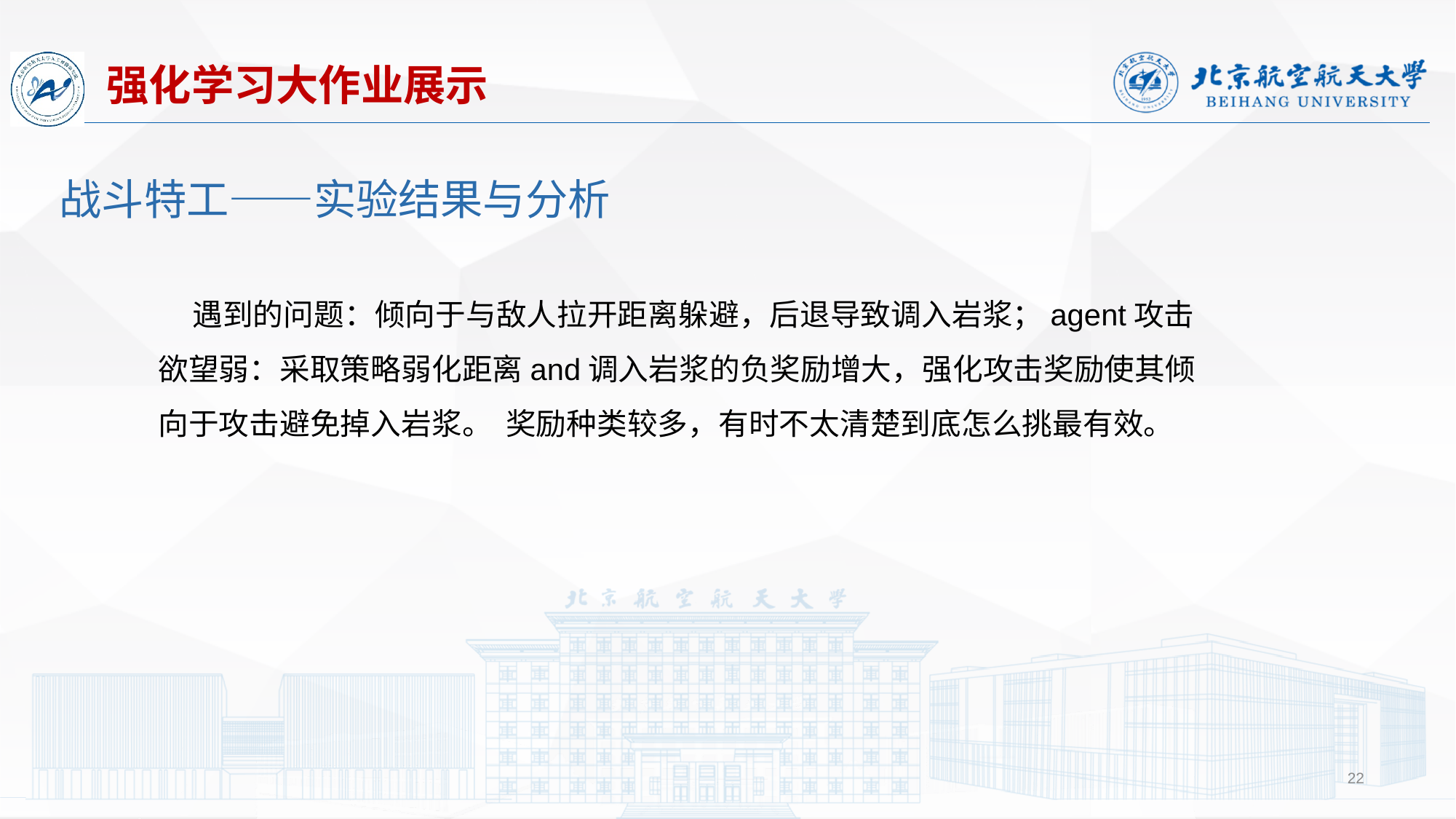

强化学习大作业展示
战斗特工——实验结果与分析
    遇到的问题：倾向于与敌人拉开距离躲避，后退导致调入岩浆；agent攻击欲望弱：采取策略弱化距离and调入岩浆的负奖励增大，强化攻击奖励使其倾向于攻击避免掉入岩浆。  奖励种类较多，有时不太清楚到底怎么挑最有效。
22